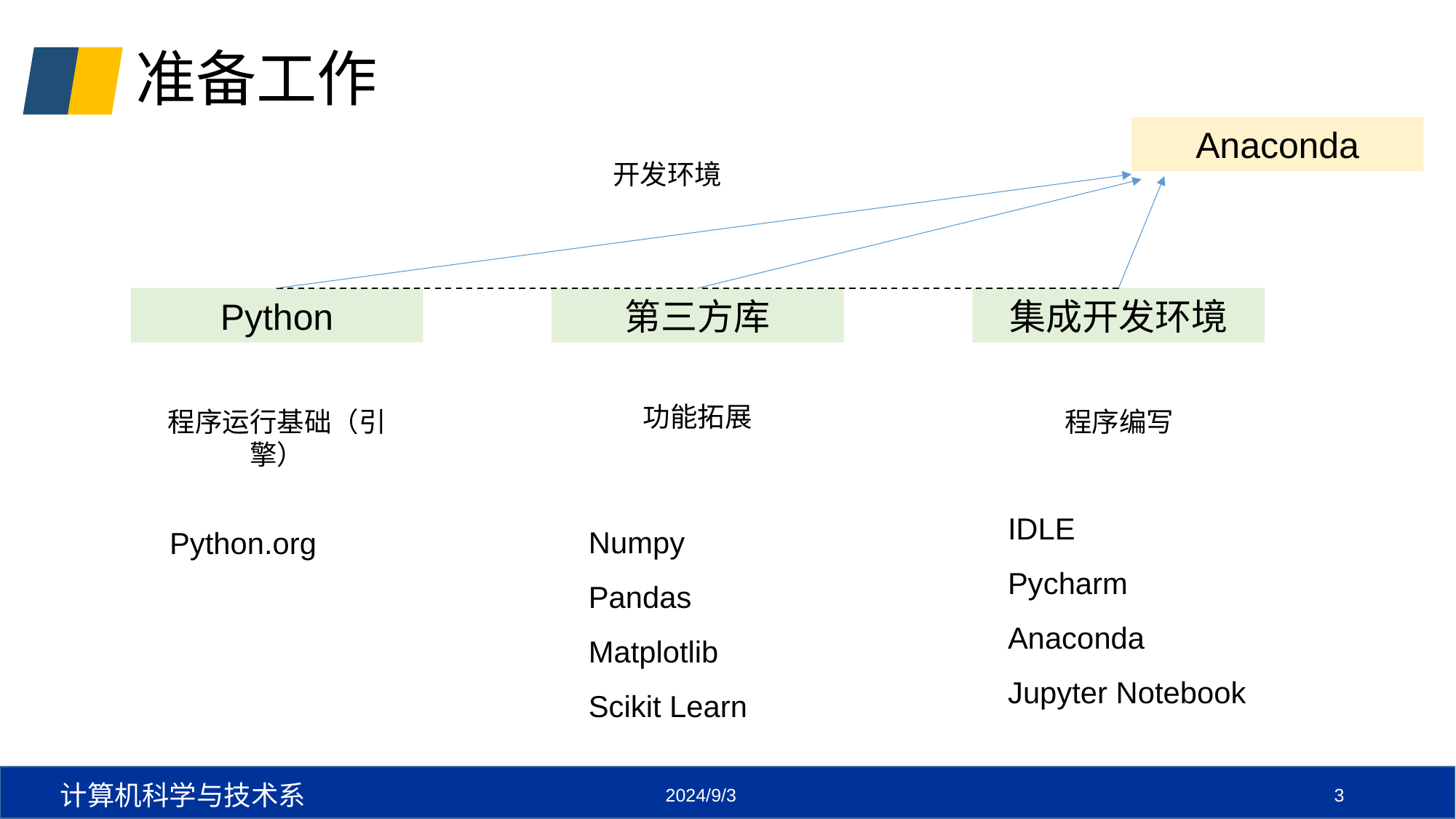

# 准备工作
Anaconda
开发环境
Python
第三方库
集成开发环境
功能拓展
程序运行基础（引擎）
程序编写
IDLE
Pycharm
Anaconda
Jupyter Notebook
Numpy
Pandas
Matplotlib
Scikit Learn
Python.org
计算机科学与技术系
3
2024/9/3